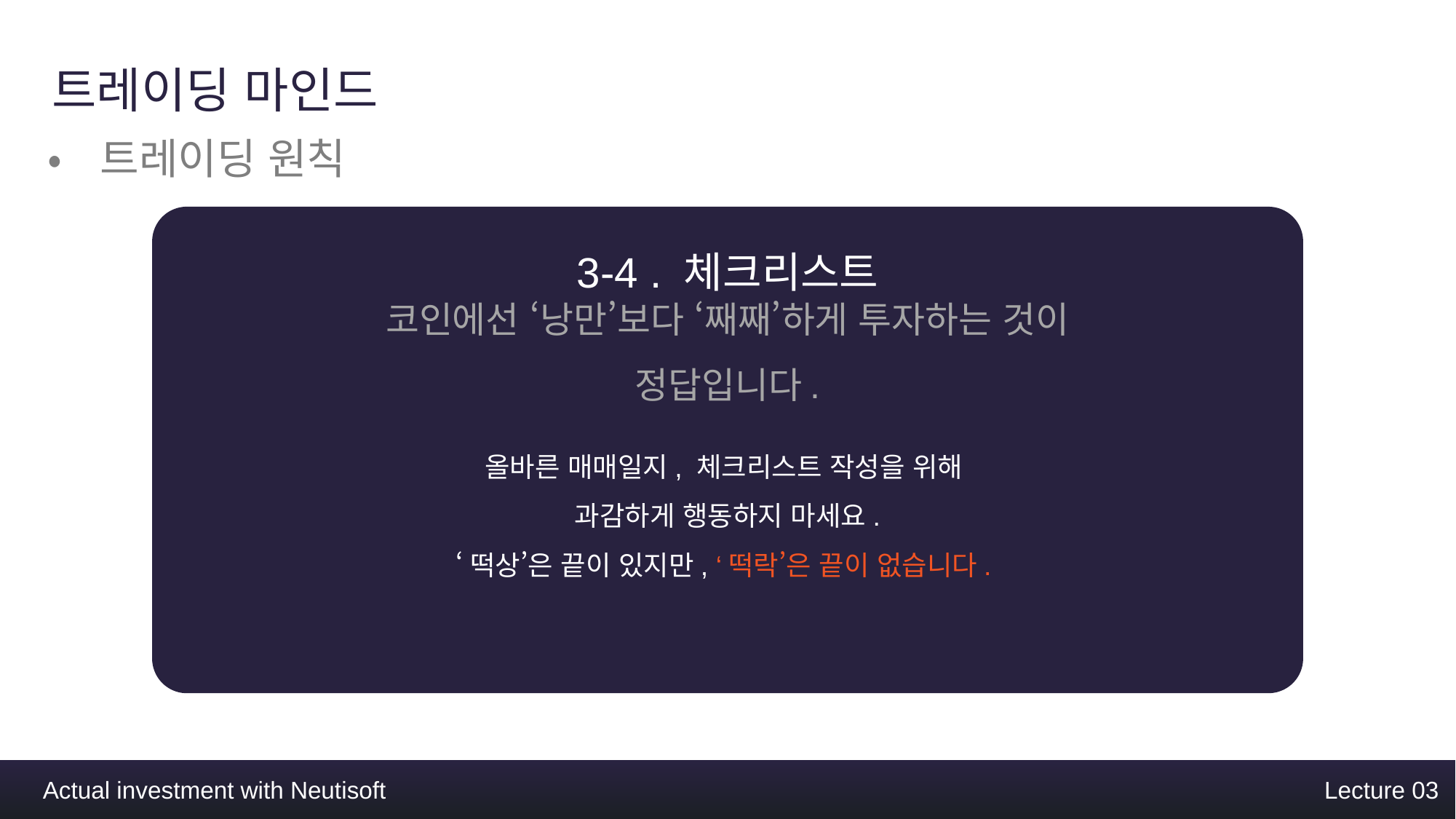

트레이딩 마인드
•트레이딩 원칙

3-4 . 체크리스트
코인에선 ‘낭만’보다 ‘째째’하게 투자하는 것이 정답입니다.
올바른 매매일지, 체크리스트 작성을 위해
과감하게 행동하지 마세요.
‘떡상’은 끝이 있지만, ‘떡락’은 끝이 없습니다.

Actual investment with Neutisoft
Lecture 03